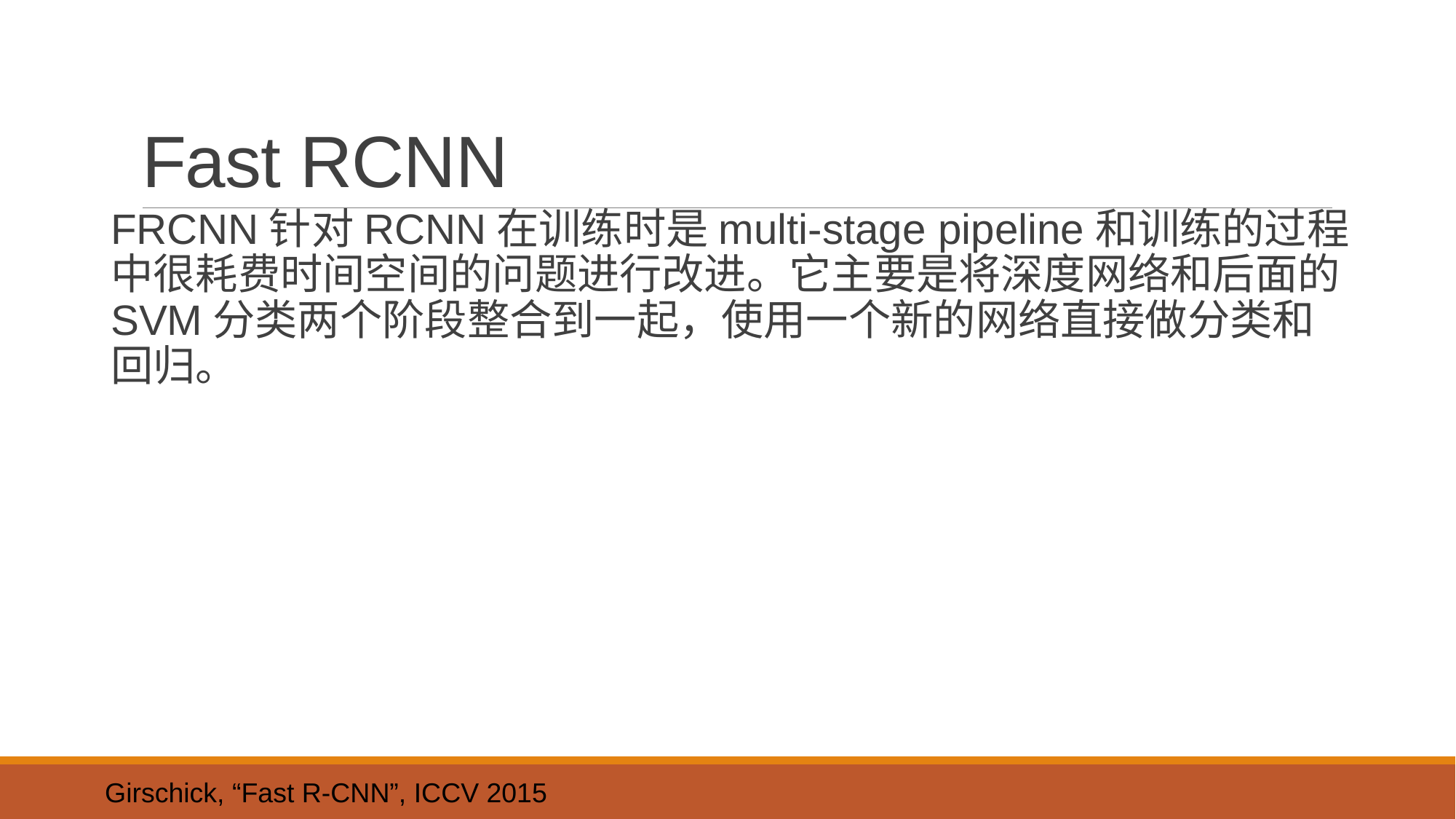

# Fast RCNN
FRCNN针对RCNN在训练时是multi-stage pipeline和训练的过程中很耗费时间空间的问题进行改进。它主要是将深度网络和后面的SVM分类两个阶段整合到一起，使用一个新的网络直接做分类和回归。
Girschick, “Fast R-CNN”, ICCV 2015